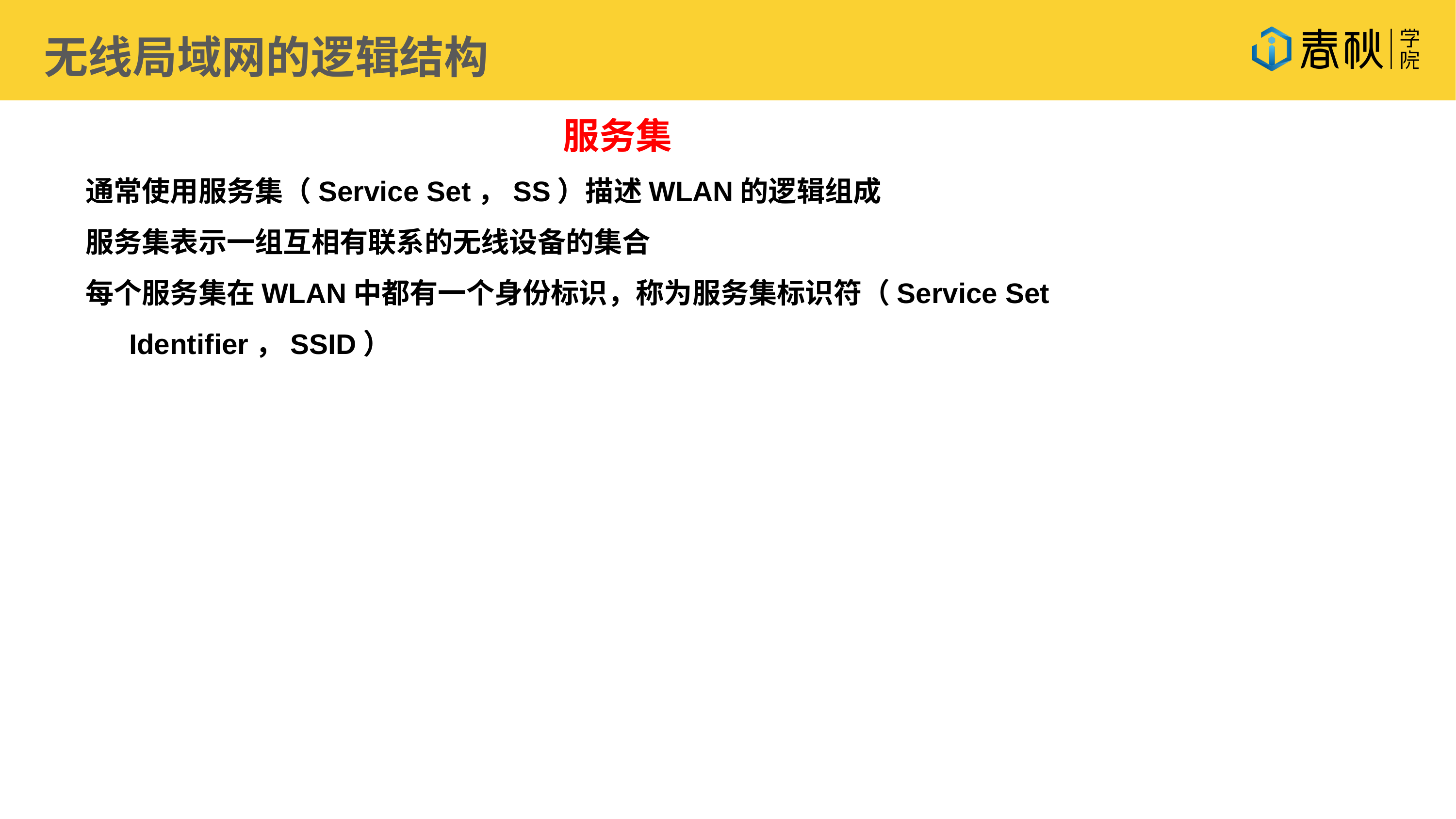

无线局域网的逻辑结构
服务集
通常使用服务集（Service Set，SS）描述WLAN的逻辑组成
服务集表示一组互相有联系的无线设备的集合
每个服务集在WLAN中都有一个身份标识，称为服务集标识符（Service Set Identifier，SSID）